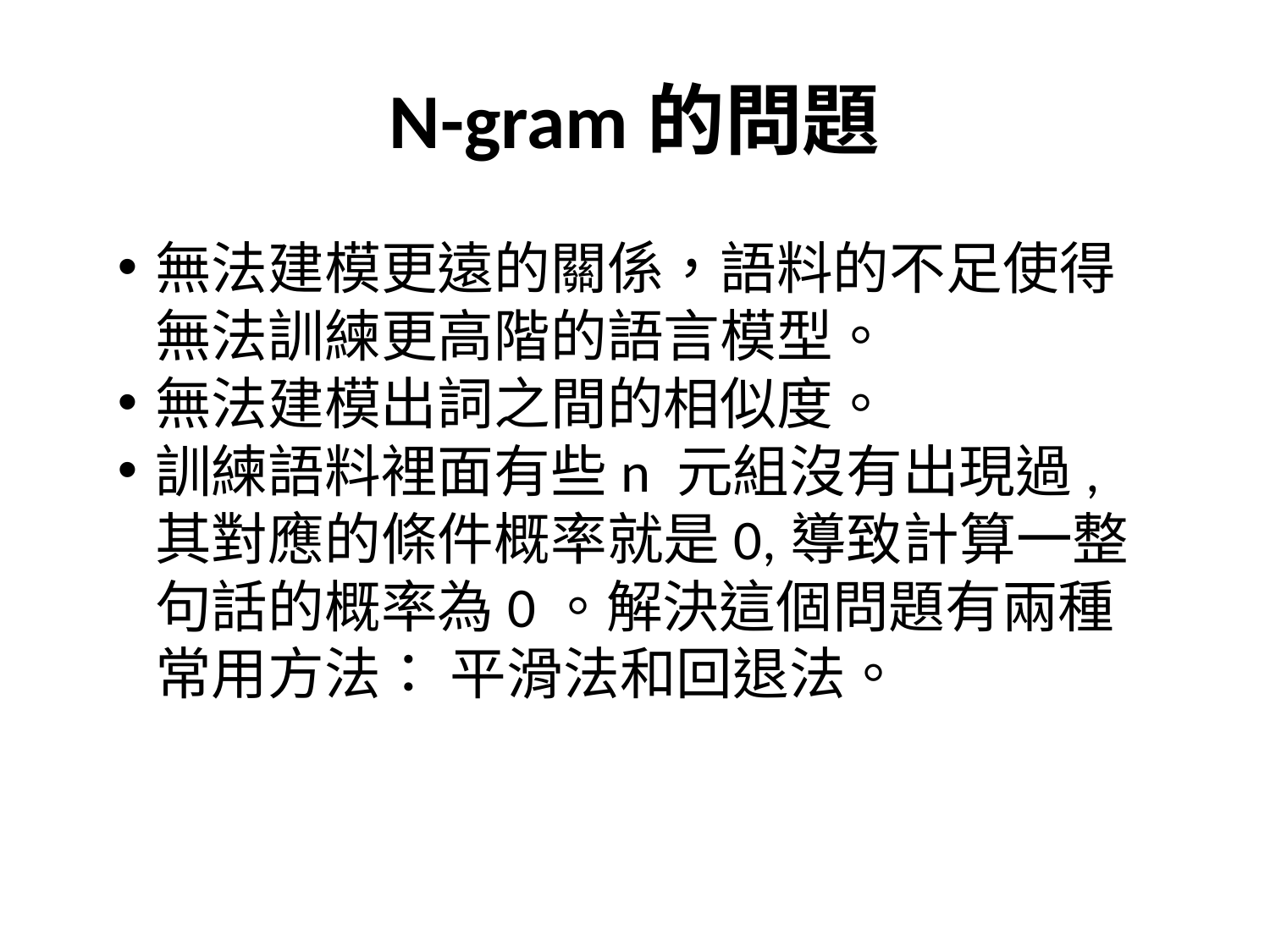

# N-gram的問題
無法建模更遠的關係，語料的不足使得無法訓練更高階的語言模型。
無法建模出詞之間的相似度。
訓練語料裡面有些n 元組沒有出現過,其對應的條件概率就是0,導致計算一整句話的概率為0。解決這個問題有兩種常用方法： 平滑法和回退法。